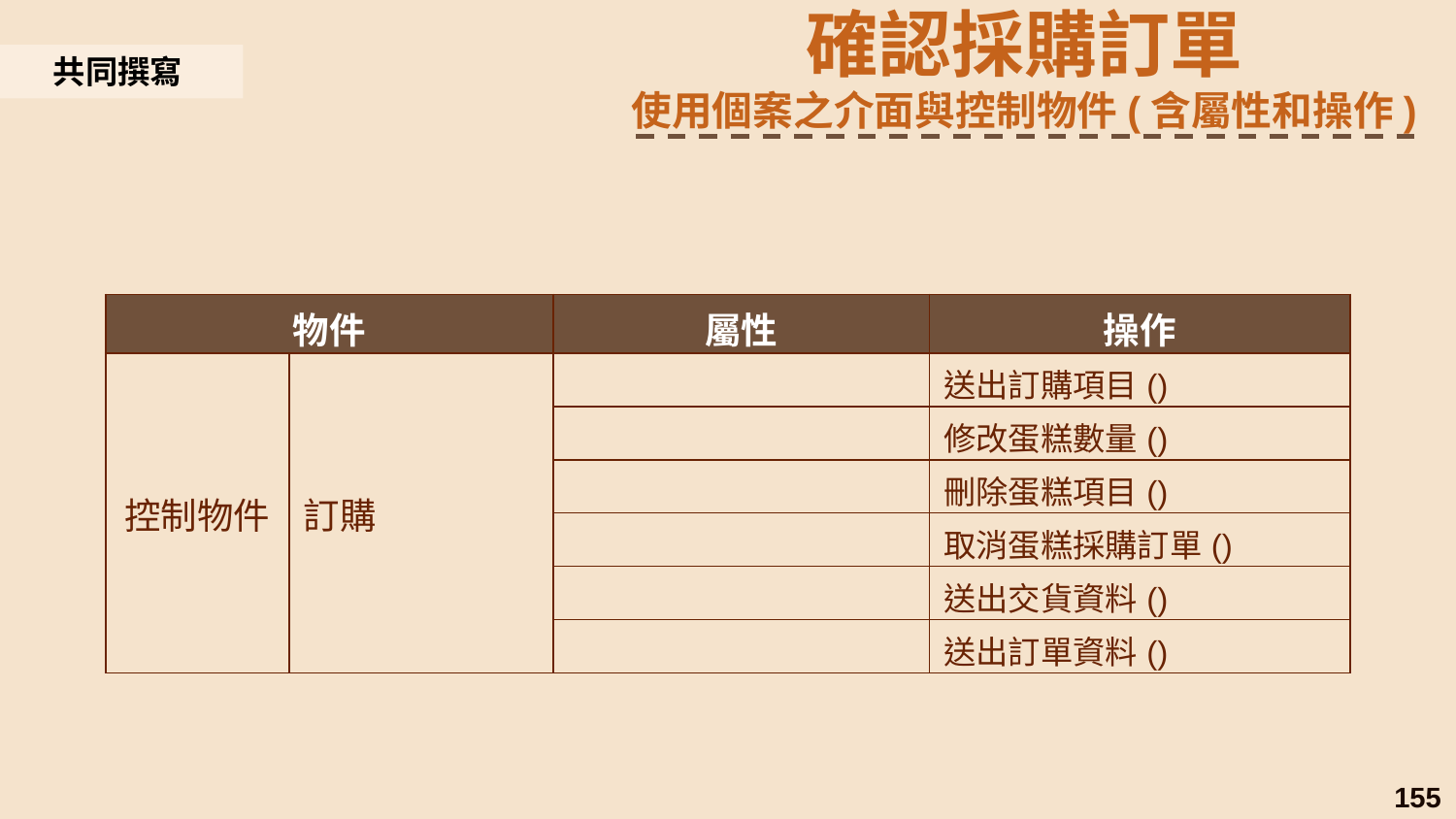

確認採購訂單
使用個案之介面與控制物件(含屬性和操作)

共同撰寫
| 物件 |  | 屬性 | 操作 |
| --- | --- | --- | --- |
| 控制物件 | 訂購 |  | 送出訂購項目() |
|  |  |  | 修改蛋糕數量() |
|  |  |  | 刪除蛋糕項目() |
|  |  |  | 取消蛋糕採購訂單() |
|  |  |  | 送出交貨資料() |
|  |  |  | 送出訂單資料() |
155